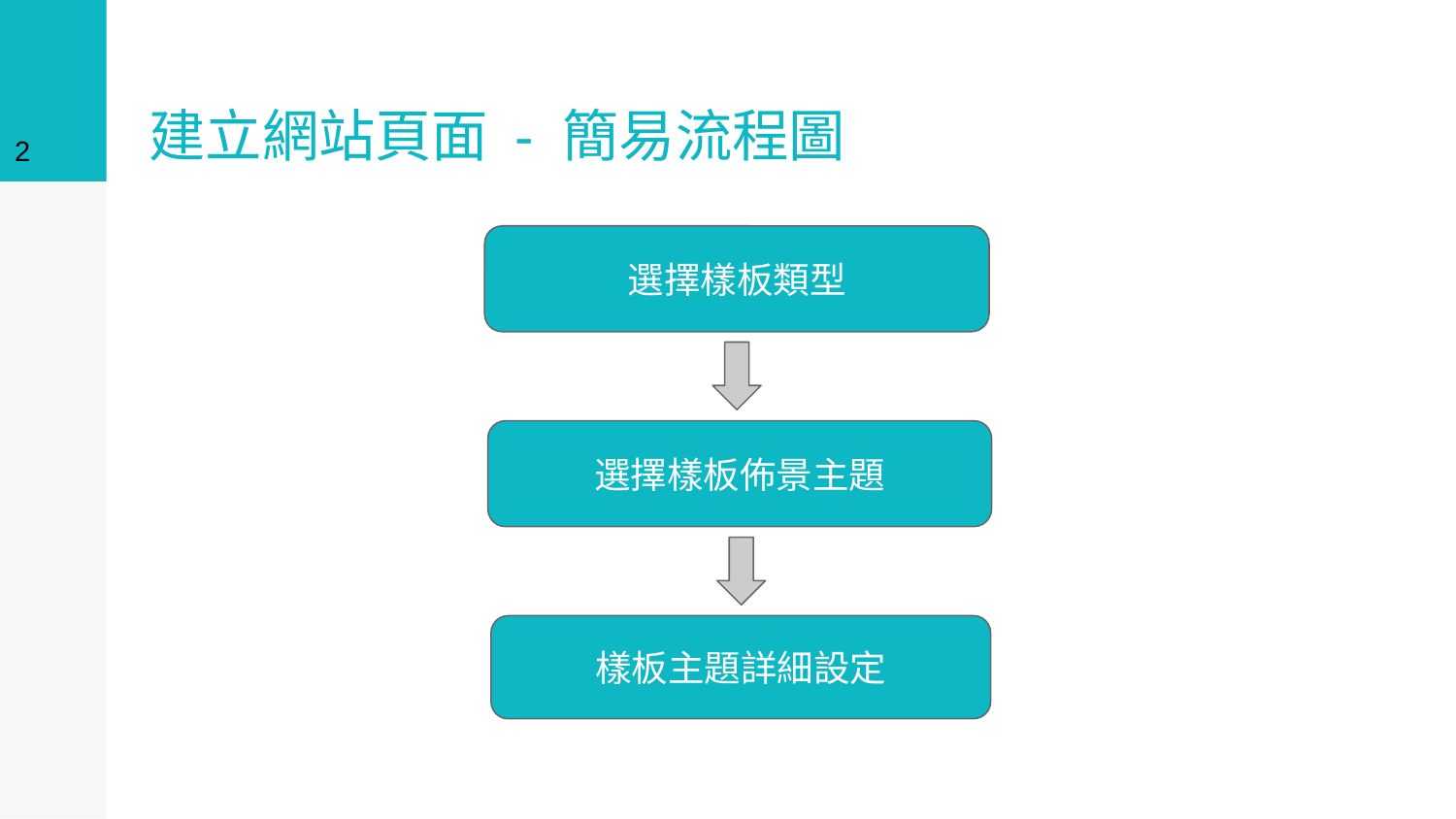

2
# 建立網站頁面 - 簡易流程圖
選擇樣板類型

選擇樣板佈景主題

樣板主題詳細設定